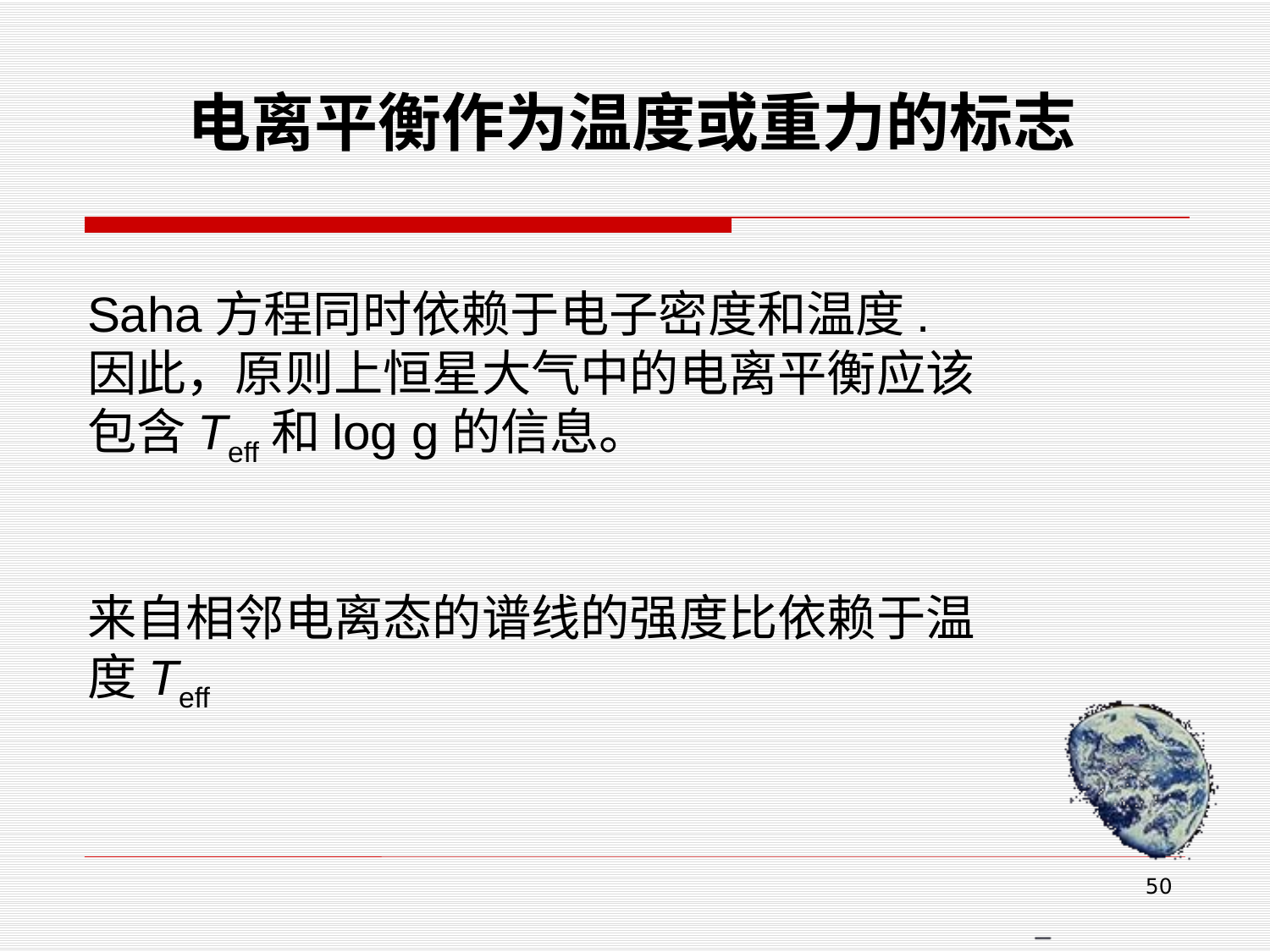

电离平衡作为温度或重力的标志

Saha方程同时依赖于电子密度和温度. 因此，原则上恒星大气中的电离平衡应该包含Teff和log g的信息。

来自相邻电离态的谱线的强度比依赖于温度Teff

50